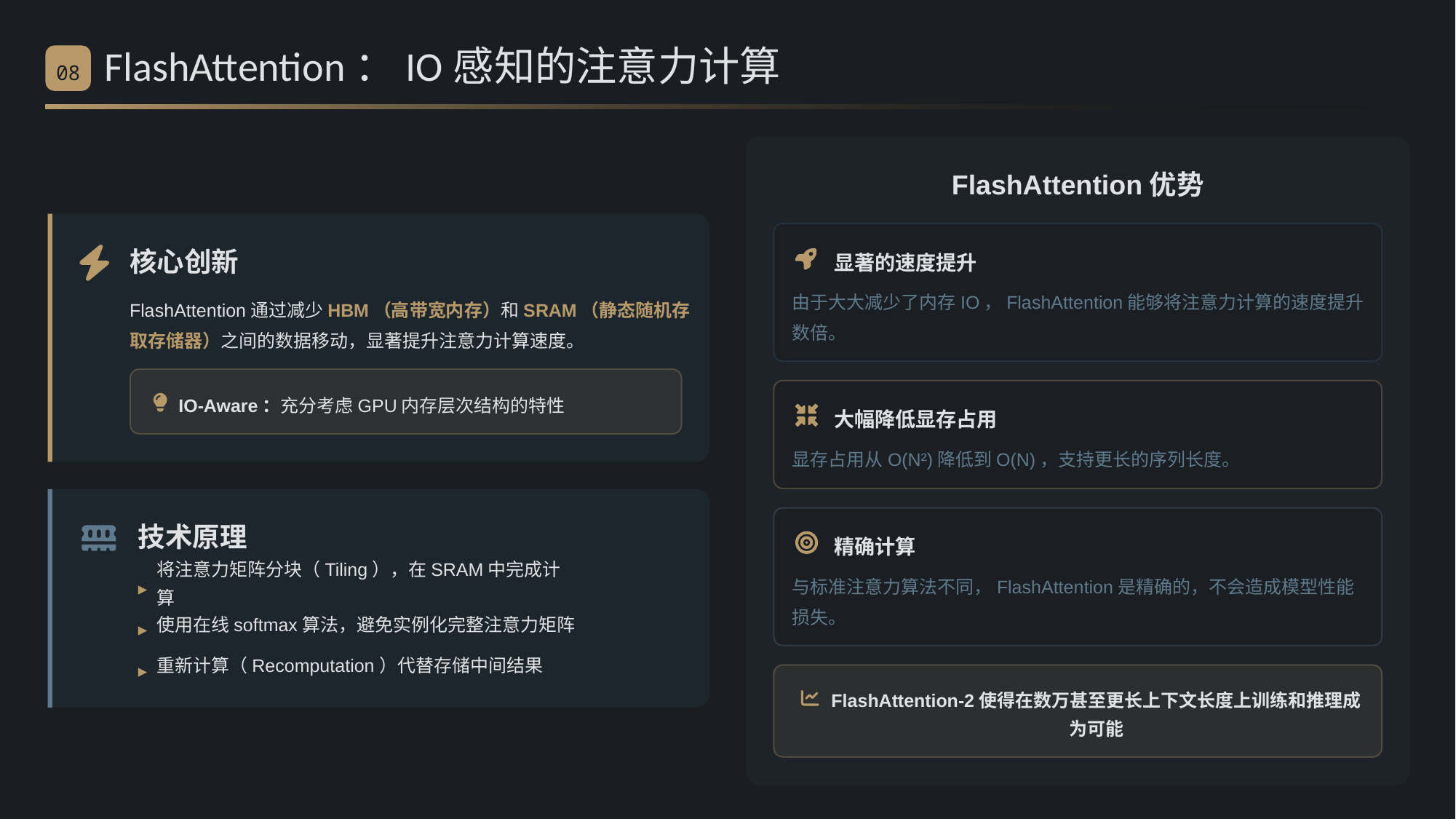

FlashAttention：IO感知的注意力计算
08

FlashAttention优势

核心创新
显著的速度提升

由于大大减少了内存IO，FlashAttention能够将注意力计算的速度提升数倍。
FlashAttention通过减少HBM（高带宽内存）和SRAM（静态随机存取存储器）之间的数据移动，显著提升注意力计算速度。

IO-Aware：充分考虑GPU内存层次结构的特性

大幅降低显存占用

显存占用从O(N²)降低到O(N)，支持更长的序列长度。

技术原理

精确计算

将注意力矩阵分块（Tiling），在SRAM中完成计算
与标准注意力算法不同，FlashAttention是精确的，不会造成模型性能损失。
▸
使用在线softmax算法，避免实例化完整注意力矩阵
▸
重新计算（Recomputation）代替存储中间结果
▸

FlashAttention-2使得在数万甚至更长上下文长度上训练和推理成为可能